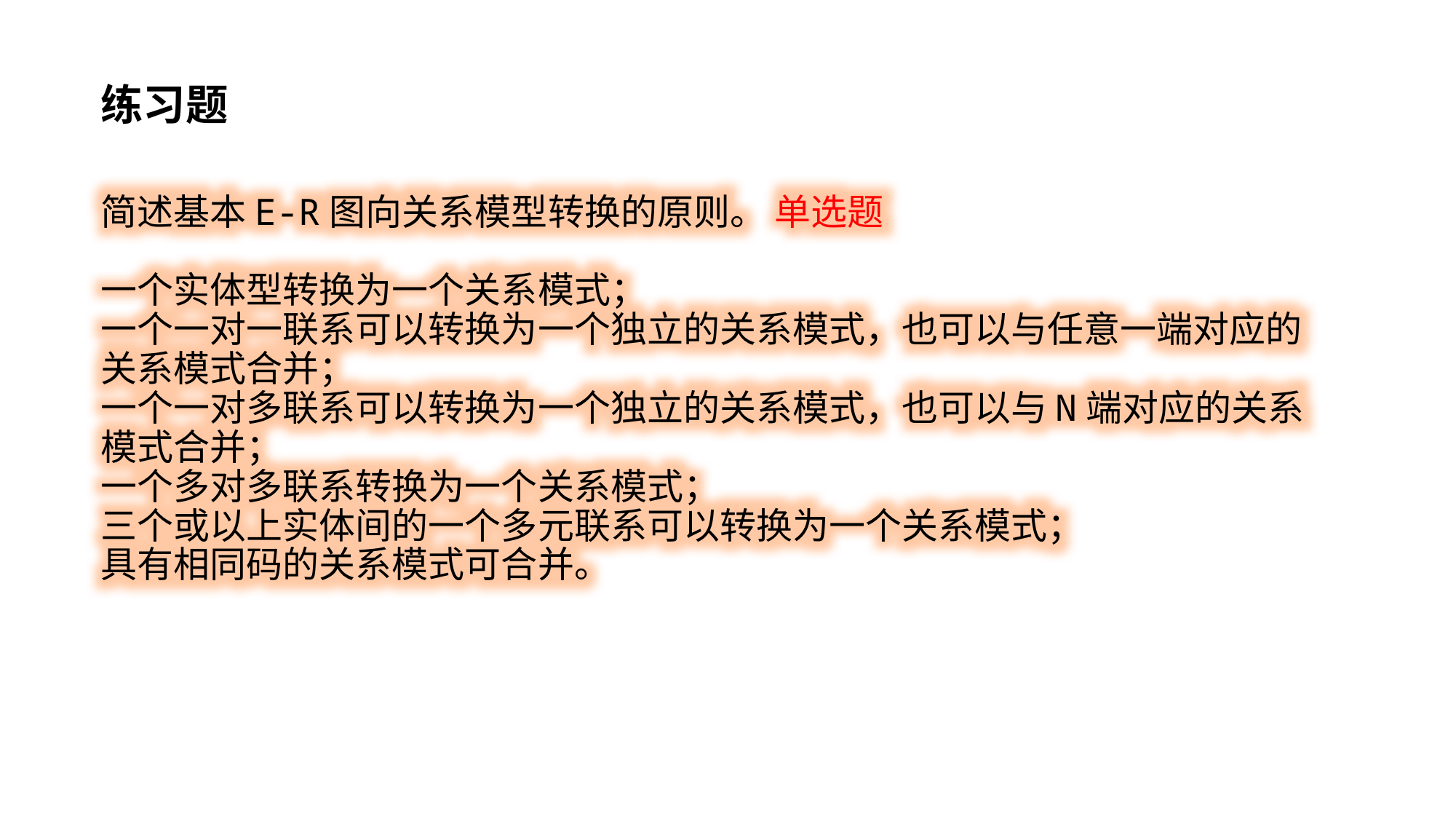

练习题
简述基本E-R图向关系模型转换的原则。 单选题

一个实体型转换为一个关系模式；
一个一对一联系可以转换为一个独立的关系模式，也可以与任意一端对应的关系模式合并；
一个一对多联系可以转换为一个独立的关系模式，也可以与N端对应的关系模式合并；
一个多对多联系转换为一个关系模式；
三个或以上实体间的一个多元联系可以转换为一个关系模式；
具有相同码的关系模式可合并。